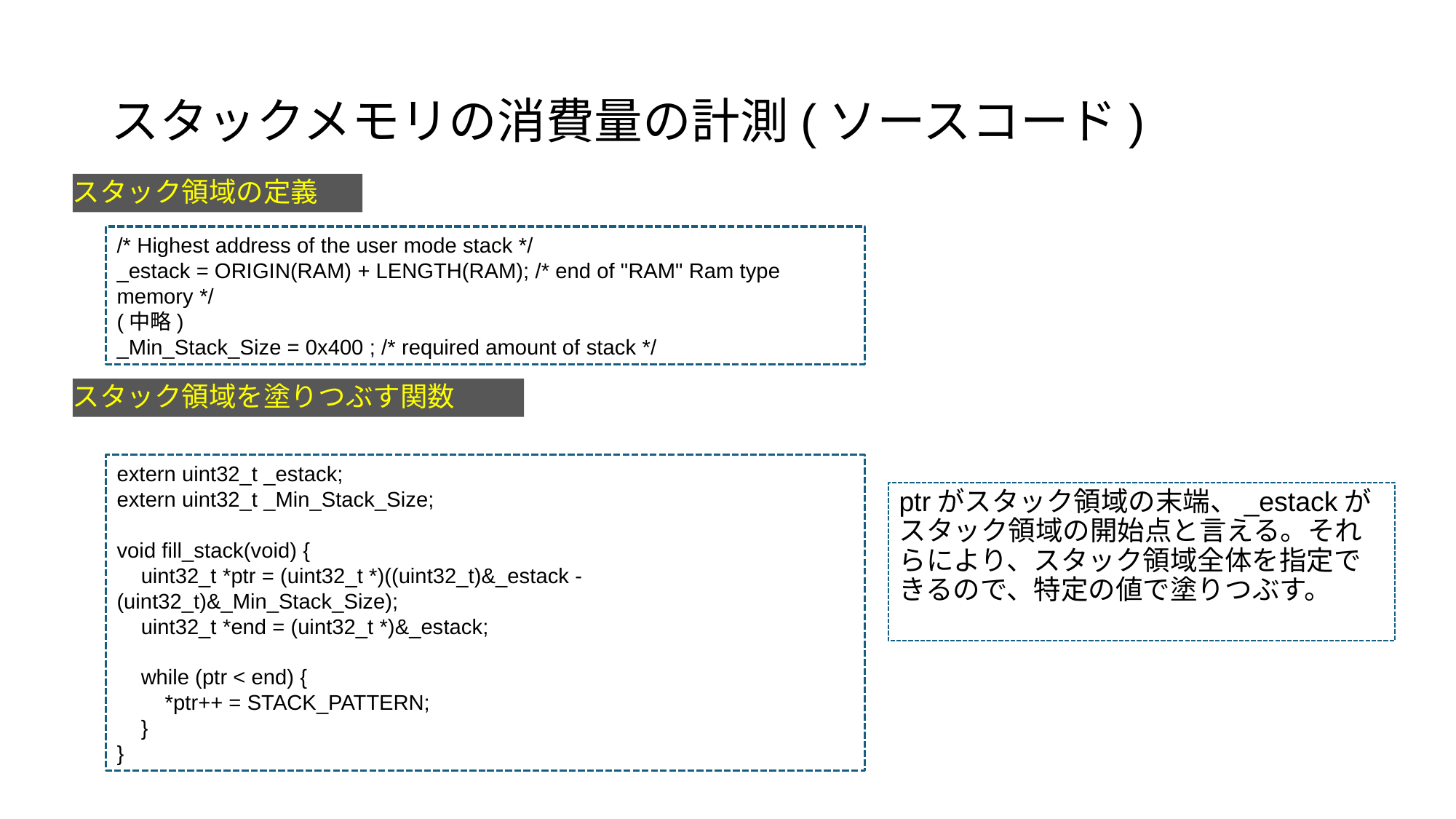

# スタックメモリの消費量の計測(ソースコード)
スタック領域の定義
/* Highest address of the user mode stack */
_estack = ORIGIN(RAM) + LENGTH(RAM); /* end of "RAM" Ram type memory */
(中略)
_Min_Stack_Size = 0x400 ; /* required amount of stack */
スタック領域を塗りつぶす関数
extern uint32_t _estack;
extern uint32_t _Min_Stack_Size;

void fill_stack(void) {
    uint32_t *ptr = (uint32_t *)((uint32_t)&_estack - (uint32_t)&_Min_Stack_Size);
    uint32_t *end = (uint32_t *)&_estack;

    while (ptr < end) {
        *ptr++ = STACK_PATTERN;
    }
}
ptrがスタック領域の末端、_estackがスタック領域の開始点と言える。それらにより、スタック領域全体を指定できるので、特定の値で塗りつぶす。